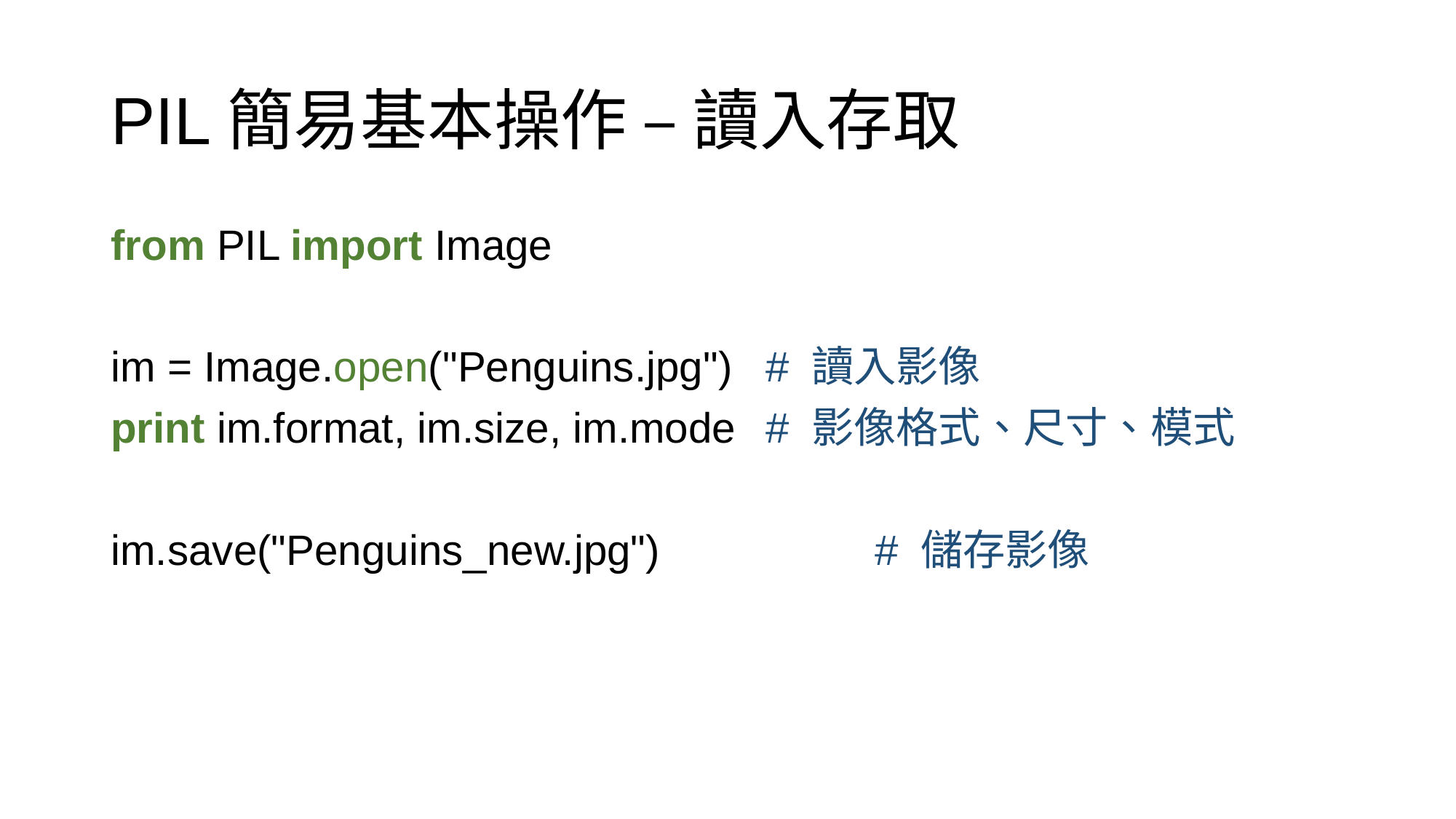

# PIL簡易基本操作 – 讀入存取
from PIL import Image

im = Image.open("Penguins.jpg")	# 讀入影像
print im.format, im.size, im.mode	# 影像格式、尺寸、模式

im.save("Penguins_new.jpg")		# 儲存影像